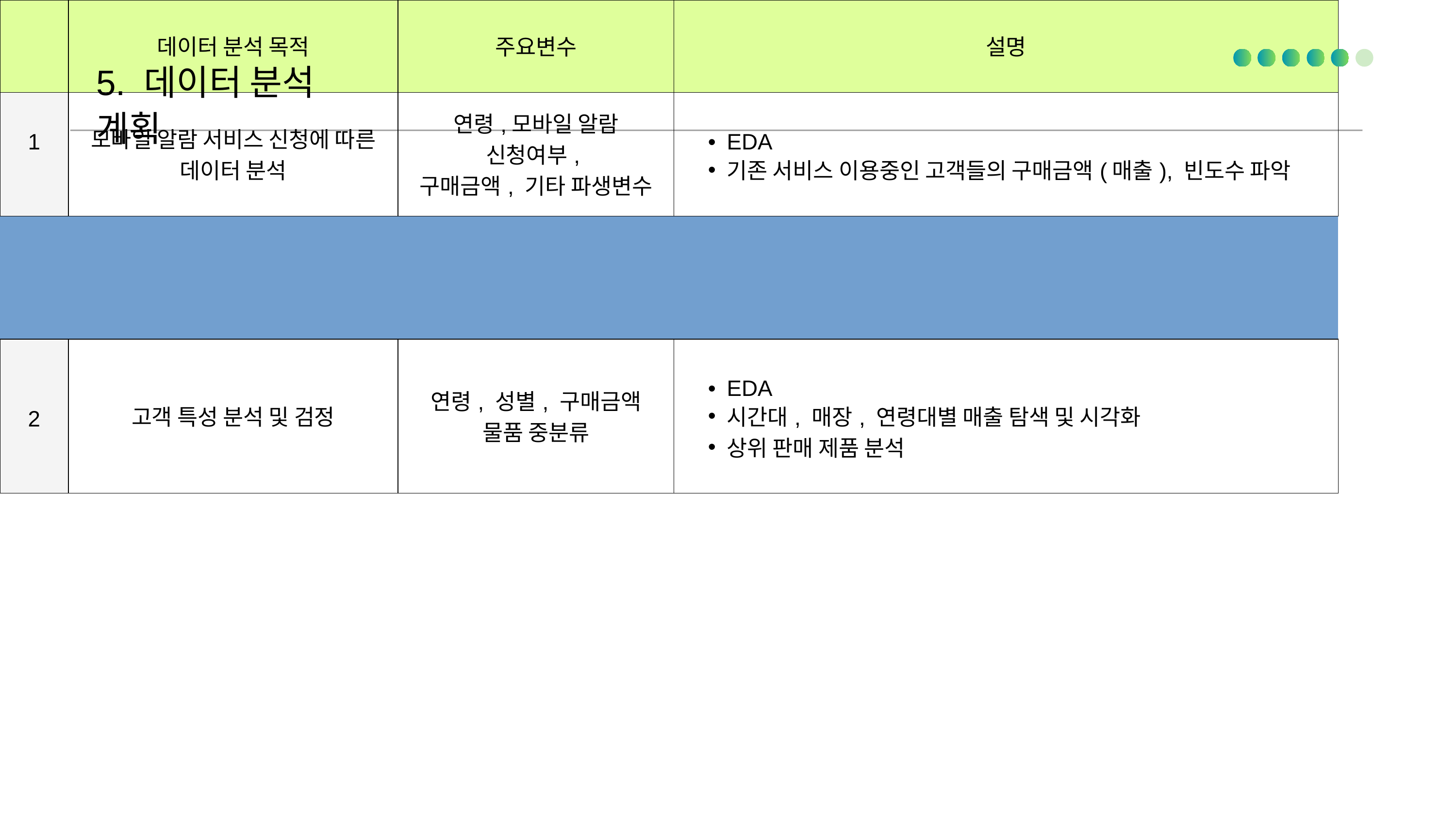

5. 데이터 분석 계획

|  | 데이터 분석 목적 | 주요변수 | 설명 |
| --- | --- | --- | --- |
| 1 | 모바일 알람 서비스 신청에 따른 데이터 분석 | 연령,모바일 알람 신청여부, 구매금액, 기타 파생변수 | EDA 기존 서비스 이용중인 고객들의 구매금액(매출), 빈도수 파악 |
| 1 | 모바일 알람 서비스 신청에 따른 데이터 분석 | 연령,모바일 알람 신청여부, 구매금액, 기타 파생변수 | EDA 기존 서비스 이용중인 고객들의 구매금액(매출), 빈도수 파악 |
| 2 | 고객 특성 분석 및 검정 | 연령, 성별, 구매금액 물품 중분류 | EDA 시간대, 매장, 연령대별 매출 탐색 및 시각화 상위 판매 제품 분석 |
| 2 | 고객 특성 분석 및 검정 | 파생변수 : RFM | R(최근 구매 시점) \* - 0.3 F(방문빈도) \* 0.3 M(총 구매금액) \* 0.4 VVIP(10%),VIP(20%), Gold(20%), Silver(20%),Normal(30%) |